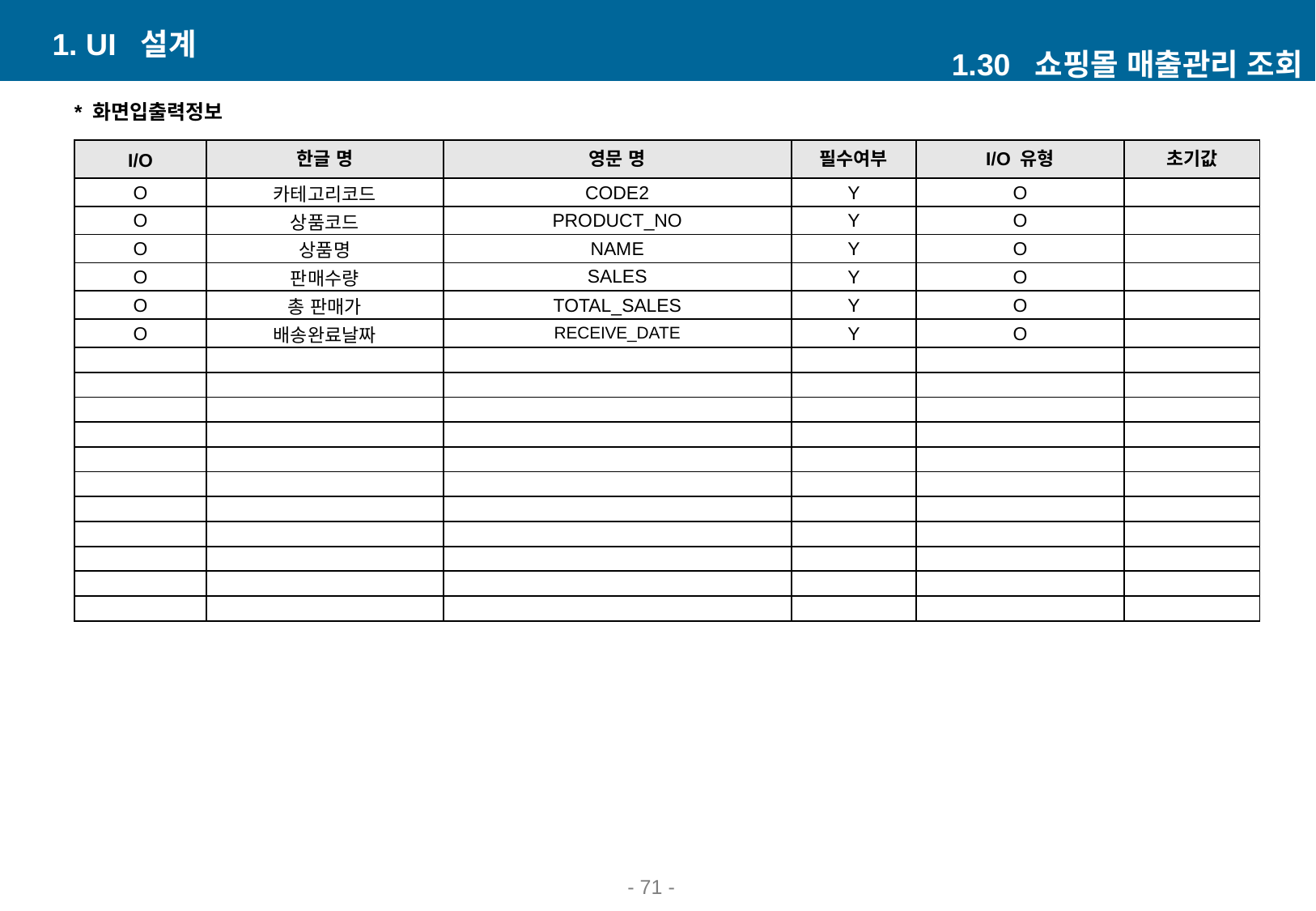

1. UI  설계
1.30  쇼핑몰 매출관리 조회
* 화면입출력정보
| I/O | 한글 명 | 영문 명 | 필수여부 | I/O 유형 | 초기값 |
| --- | --- | --- | --- | --- | --- |
| O | 카테고리코드 | CODE2 | Y | O |  |
| O | 상품코드 | PRODUCT\_NO | Y | O |  |
| O | 상품명 | NAME | Y | O |  |
| O | 판매수량 | SALES | Y | O |  |
| O | 총 판매가 | TOTAL\_SALES | Y | O |  |
| O | 배송완료날짜 | RECEIVE\_DATE | Y | O |  |
|  |  |  |  |  |  |
|  |  |  |  |  |  |
|  |  |  |  |  |  |
|  |  |  |  |  |  |
|  |  |  |  |  |  |
|  |  |  |  |  |  |
|  |  |  |  |  |  |
|  |  |  |  |  |  |
|  |  |  |  |  |  |
|  |  |  |  |  |  |
|  |  |  |  |  |  |
- 71 -